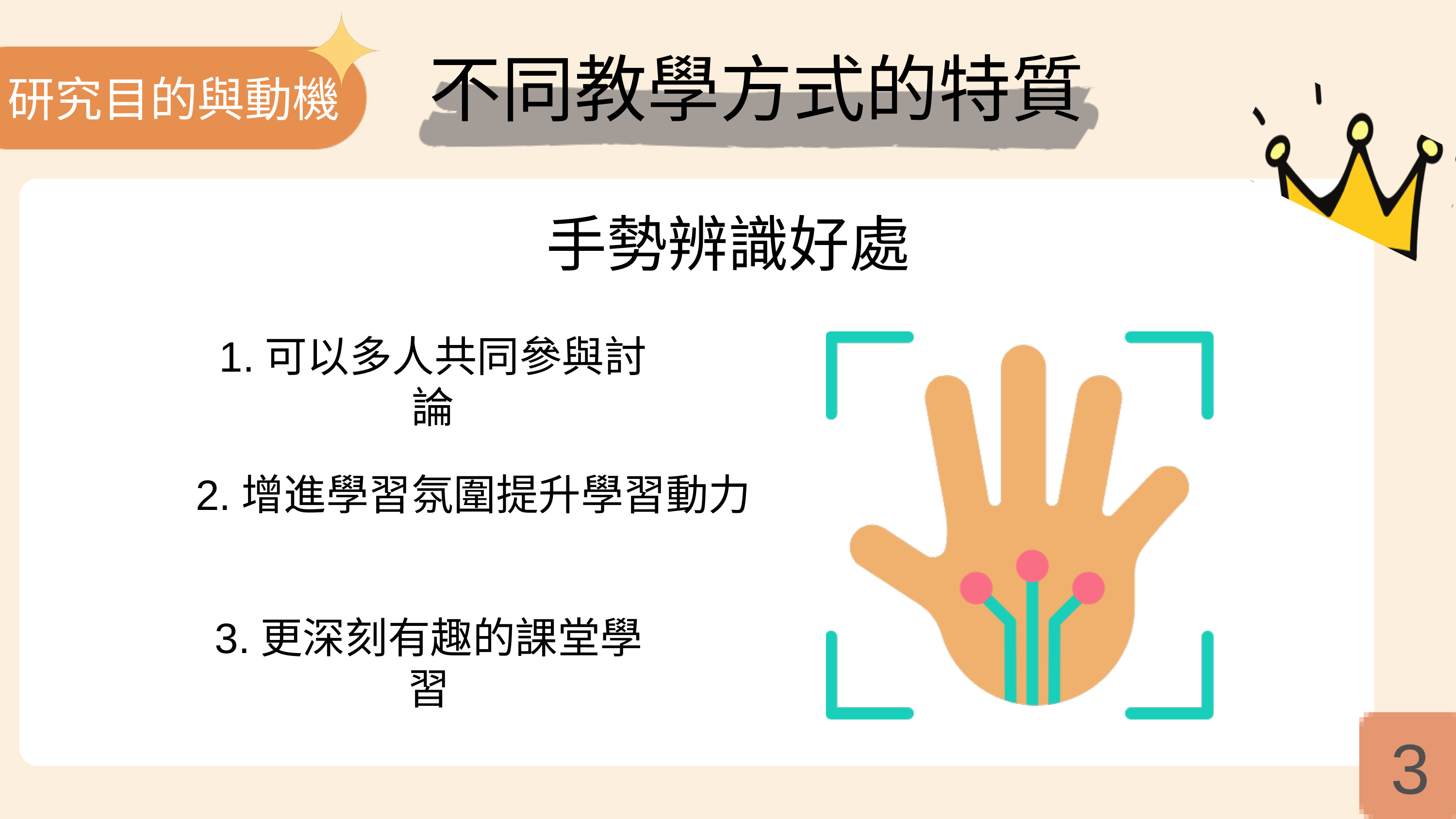

不同教學方式的特質

研究目的與動機

手勢辨識好處
1.可以多人共同參與討論

2.增進學習氛圍提升學習動力
3.更深刻有趣的課堂學習

3